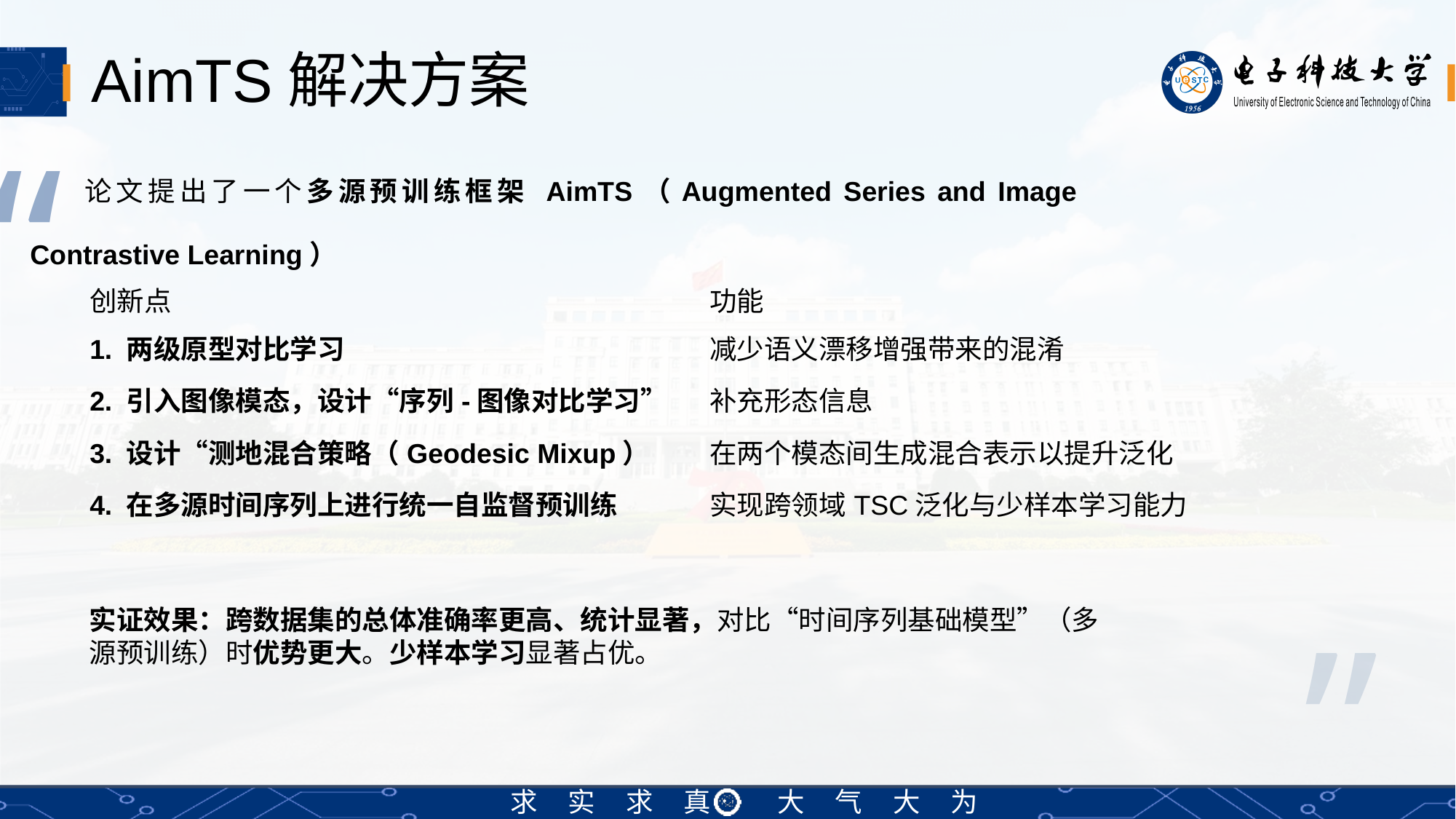

# AimTS解决方案
“
论文提出了一个多源预训练框架 AimTS（Augmented Series and Image Contrastive Learning）

| 创新点 | 功能 |
| --- | --- |
| 1. 两级原型对比学习 | 减少语义漂移增强带来的混淆 |
| 2. 引入图像模态，设计“序列-图像对比学习” | 补充形态信息 |
| 3. 设计“测地混合策略（Geodesic Mixup） | 在两个模态间生成混合表示以提升泛化 |
| 4. 在多源时间序列上进行统一自监督预训练 | 实现跨领域TSC泛化与少样本学习能力 |
”
实证效果：跨数据集的总体准确率更高、统计显著，对比“时间序列基础模型”（多源预训练）时优势更大。少样本学习显著占优。